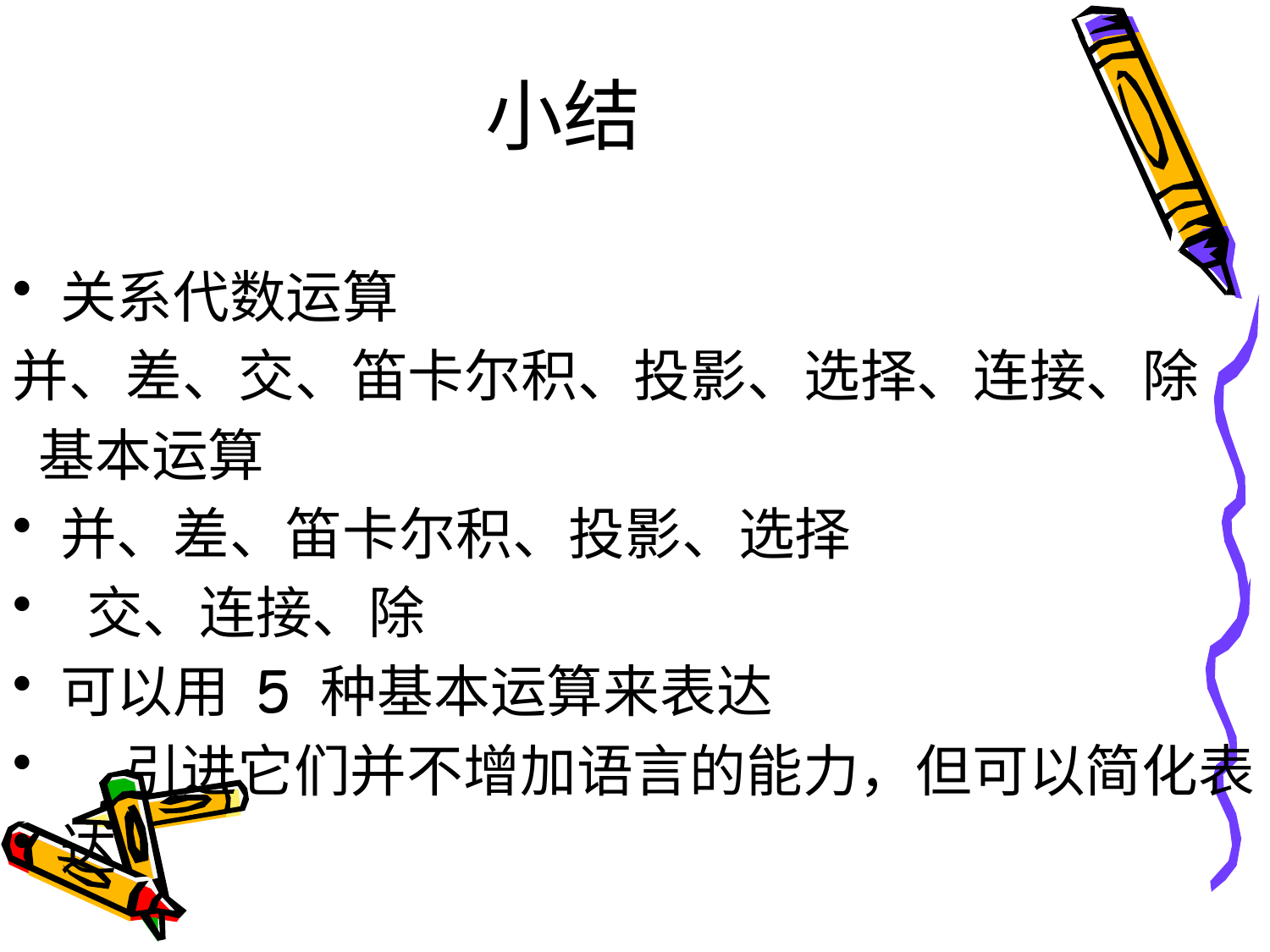

# 小结

关系代数运算
并、差、交、笛卡尔积、投影、选择、连接、除
 基本运算
并、差、笛卡尔积、投影、选择
 交、连接、除
可以用 5 种基本运算来表达
    引进它们并不增加语言的能力，但可以简化表
达